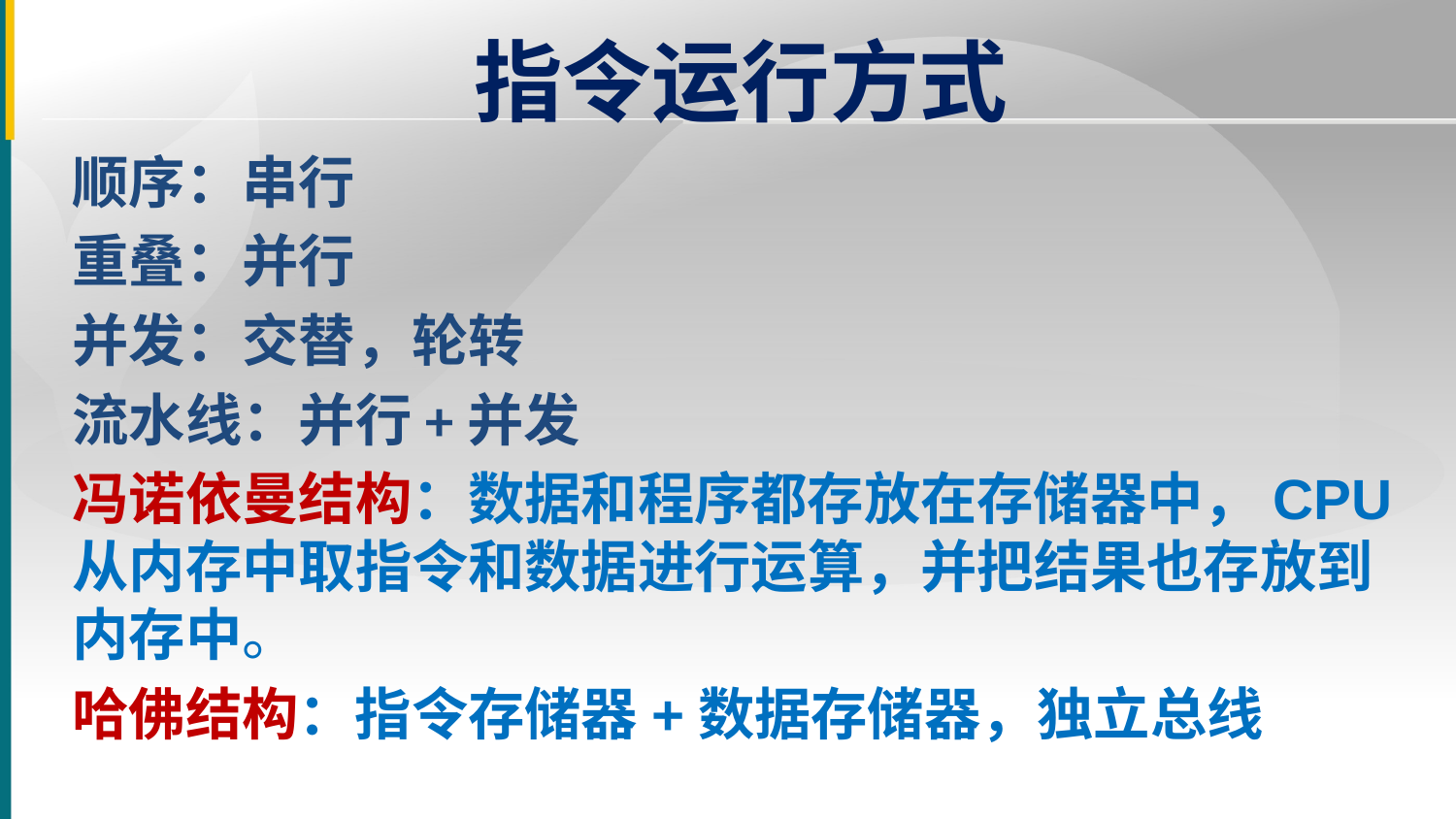

# 指令运行方式
顺序：串行
重叠：并行
并发：交替，轮转
流水线：并行+并发
冯诺依曼结构：数据和程序都存放在存储器中，CPU从内存中取指令和数据进行运算，并把结果也存放到内存中。
哈佛结构：指令存储器+数据存储器，独立总线